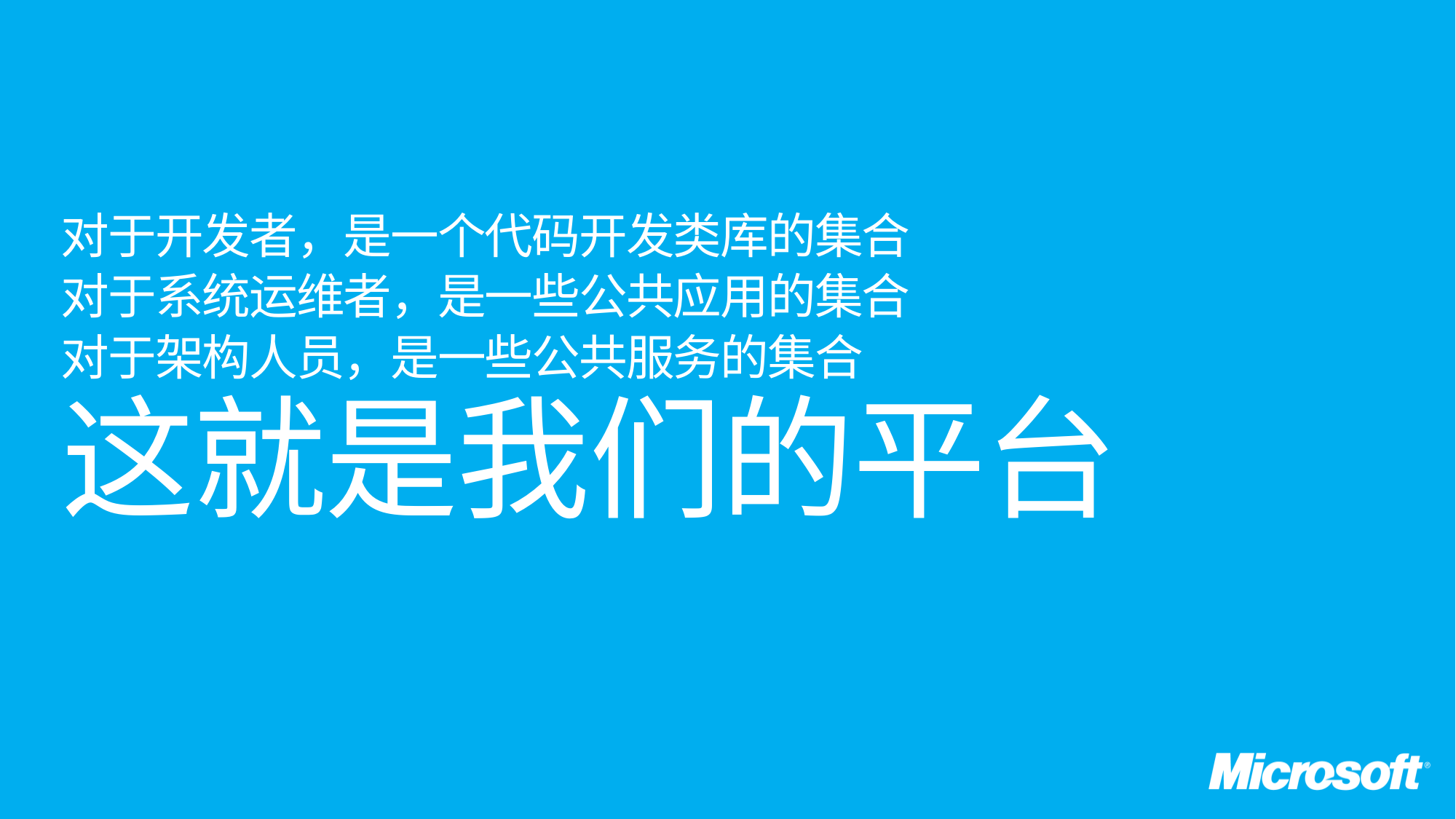

对于开发者，是一个代码开发类库的集合
对于系统运维者，是一些公共应用的集合
对于架构人员，是一些公共服务的集合
这就是我们的平台